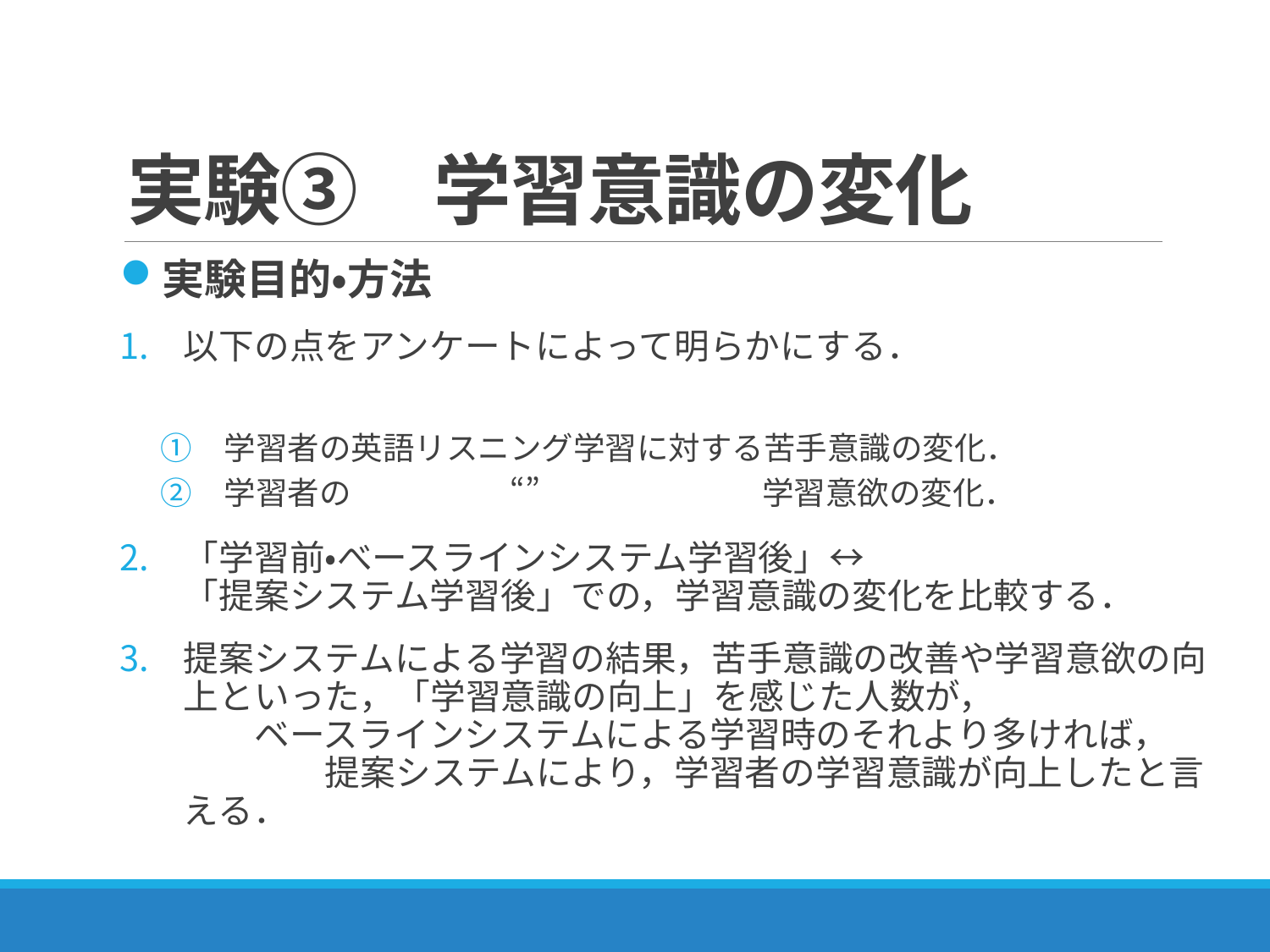

# 実験③　学習意識の変化
実験目的・方法
以下の点をアンケートによって明らかにする．

学習者の英語リスニング学習に対する苦手意識の変化．
学習者の　　　　　“”　　　　　　　学習意欲の変化．
「学習前・べースラインシステム学習後」↔　　　　　　　　　「提案システム学習後」での，学習意識の変化を比較する．
提案システムによる学習の結果，苦手意識の改善や学習意欲の向上といった，「学習意識の向上」を感じた人数が，　　　　　　　　ベースラインシステムによる学習時のそれより多ければ，　　　　　提案システムにより，学習者の学習意識が向上したと言える．
24